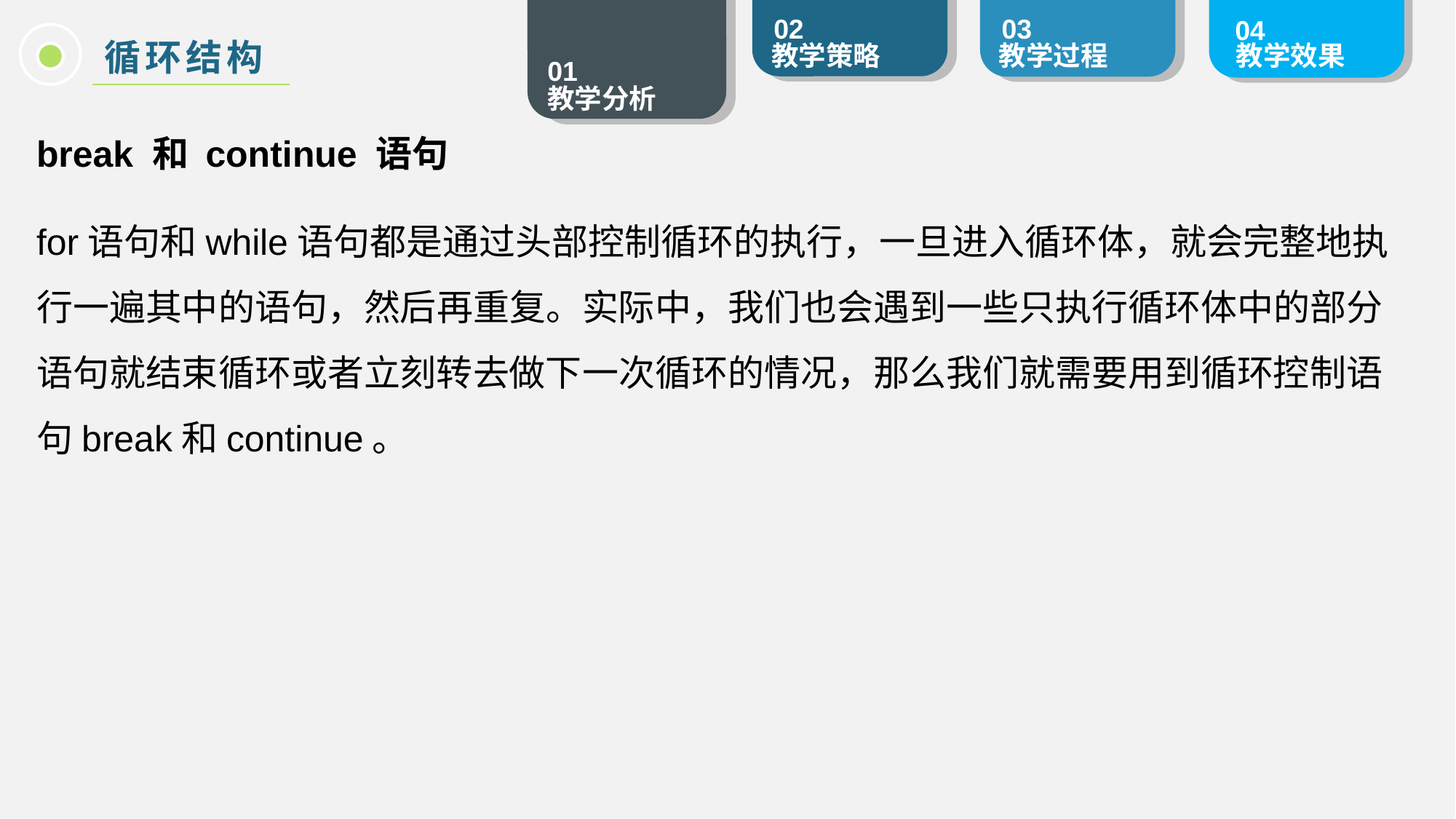

循环结构
break 和 continue 语句
for语句和while语句都是通过头部控制循环的执行，一旦进入循环体，就会完整地执行一遍其中的语句，然后再重复。实际中，我们也会遇到一些只执行循环体中的部分语句就结束循环或者立刻转去做下一次循环的情况，那么我们就需要用到循环控制语句break和continue。